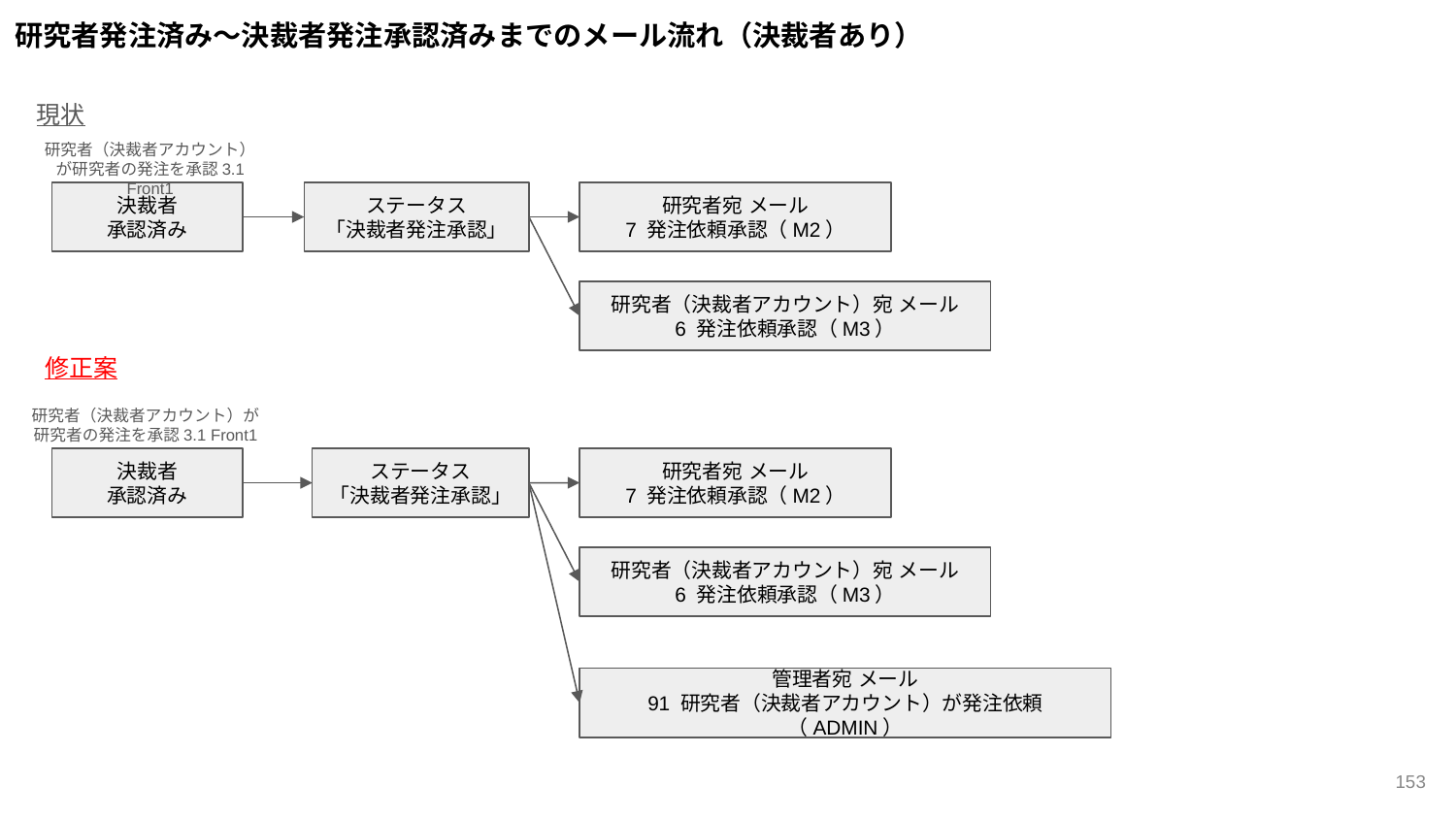

研究者発注済み～決裁者発注承認済みまでのメール流れ（決裁者あり）
現状
研究者（決裁者アカウント）が研究者の発注を承認3.1 Front1
決裁者
承認済み
ステータス
「決裁者発注承認」
研究者宛 メール
7 発注依頼承認（M2）
研究者（決裁者アカウント）宛 メール
6 発注依頼承認（M3）
修正案
研究者（決裁者アカウント）が研究者の発注を承認3.1 Front1
決裁者
承認済み
ステータス
「決裁者発注承認」
研究者宛 メール
7 発注依頼承認（M2）
研究者（決裁者アカウント）宛 メール
6 発注依頼承認（M3）
管理者宛 メール
91 研究者（決裁者アカウント）が発注依頼（ADMIN）
153